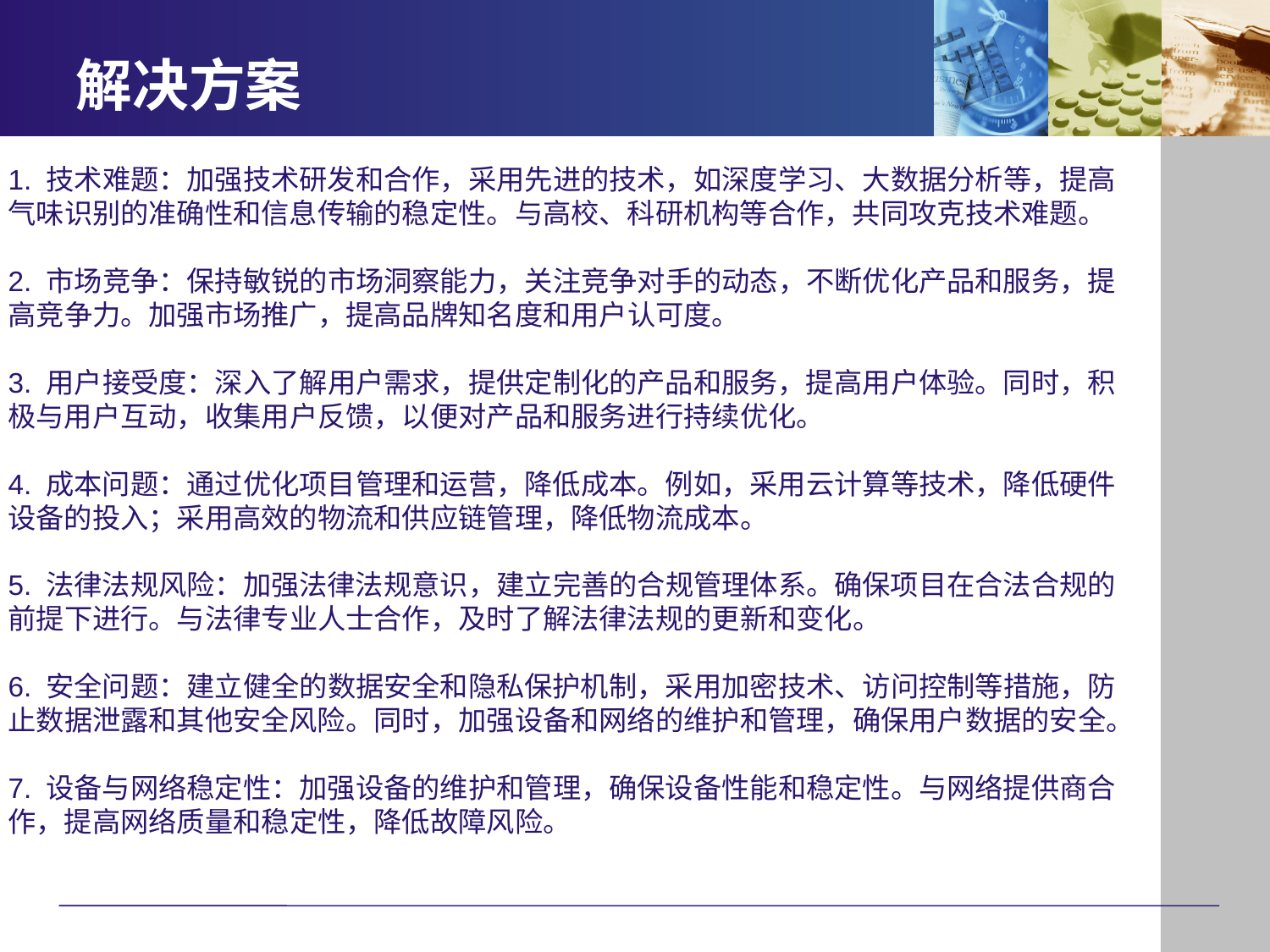

# 解决方案
1. 技术难题：加强技术研发和合作，采用先进的技术，如深度学习、大数据分析等，提高气味识别的准确性和信息传输的稳定性。与高校、科研机构等合作，共同攻克技术难题。

2. 市场竞争：保持敏锐的市场洞察能力，关注竞争对手的动态，不断优化产品和服务，提高竞争力。加强市场推广，提高品牌知名度和用户认可度。

3. 用户接受度：深入了解用户需求，提供定制化的产品和服务，提高用户体验。同时，积极与用户互动，收集用户反馈，以便对产品和服务进行持续优化。

4. 成本问题：通过优化项目管理和运营，降低成本。例如，采用云计算等技术，降低硬件设备的投入；采用高效的物流和供应链管理，降低物流成本。

5. 法律法规风险：加强法律法规意识，建立完善的合规管理体系。确保项目在合法合规的前提下进行。与法律专业人士合作，及时了解法律法规的更新和变化。

6. 安全问题：建立健全的数据安全和隐私保护机制，采用加密技术、访问控制等措施，防止数据泄露和其他安全风险。同时，加强设备和网络的维护和管理，确保用户数据的安全。

7. 设备与网络稳定性：加强设备的维护和管理，确保设备性能和稳定性。与网络提供商合作，提高网络质量和稳定性，降低故障风险。